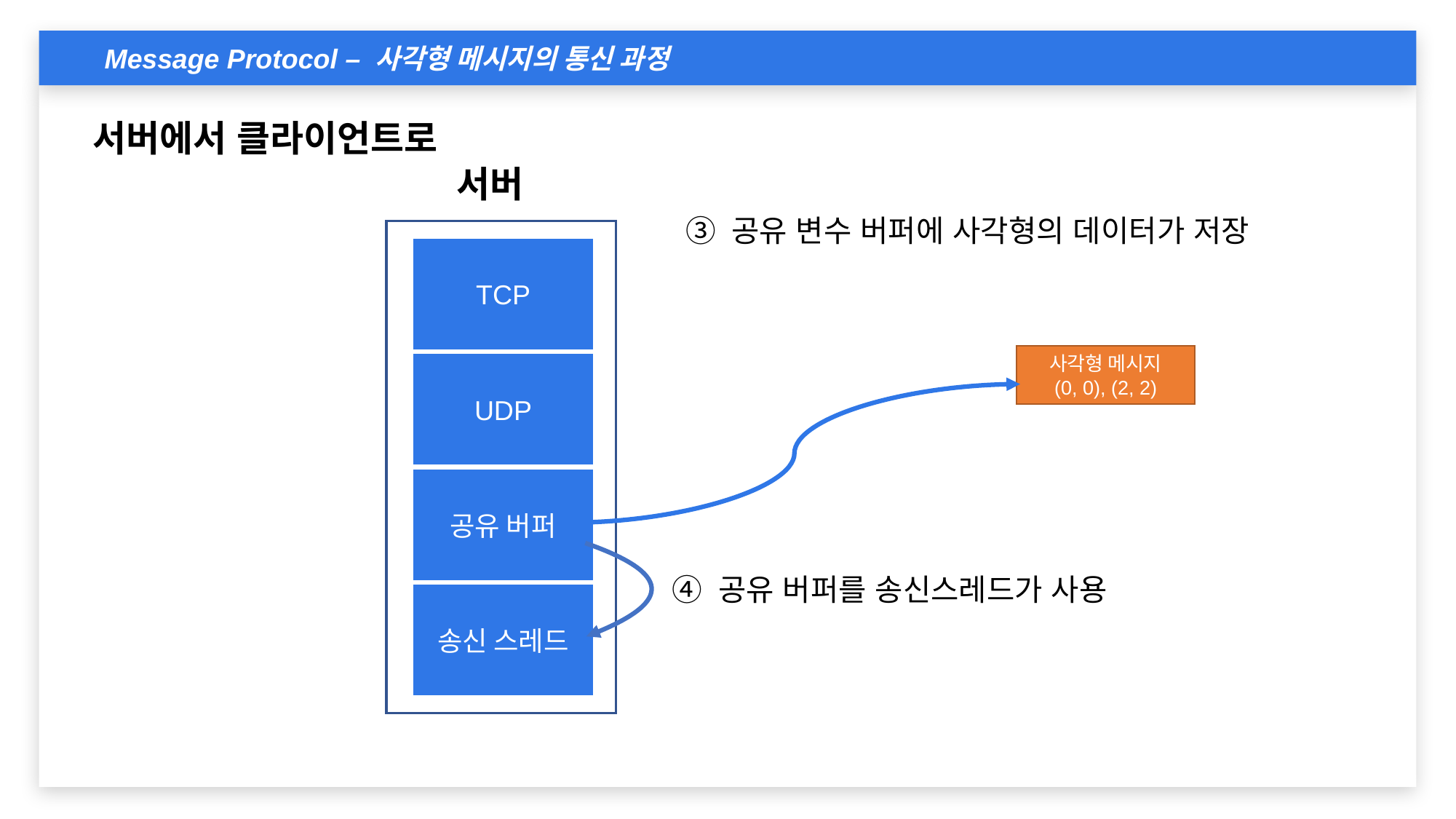

Message Protocol – 사각형 메시지의 통신 과정

서버에서 클라이언트로
서버
③ 공유 변수 버퍼에 사각형의 데이터가 저장

TCP

사각형 메시지
(0, 0), (2, 2)

UDP

공유 버퍼

④ 공유 버퍼를 송신스레드가 사용

송신 스레드